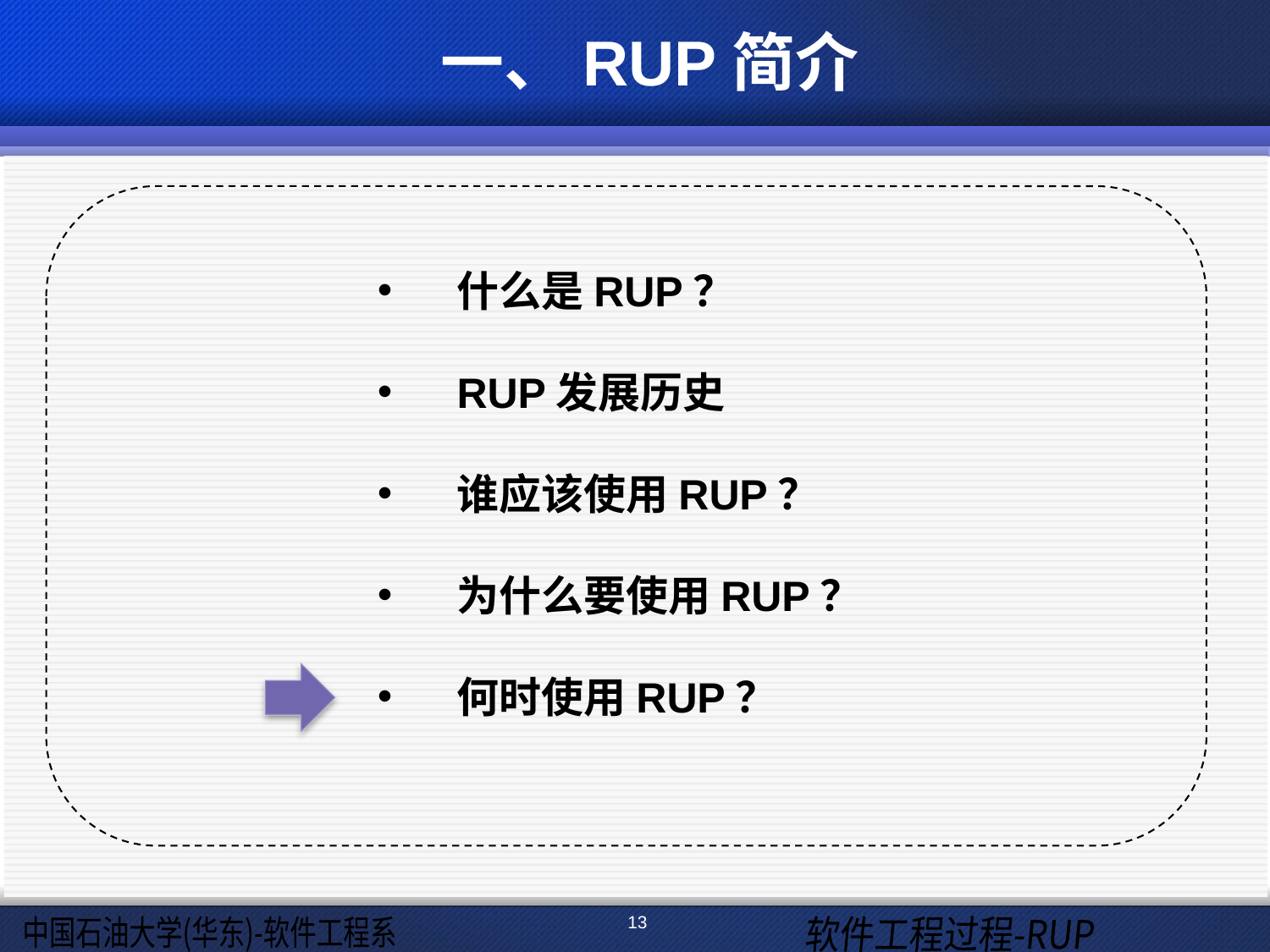

一、RUP简介

什么是RUP？

RUP发展历史

谁应该使用RUP？

为什么要使用RUP？

何时使用RUP？

13